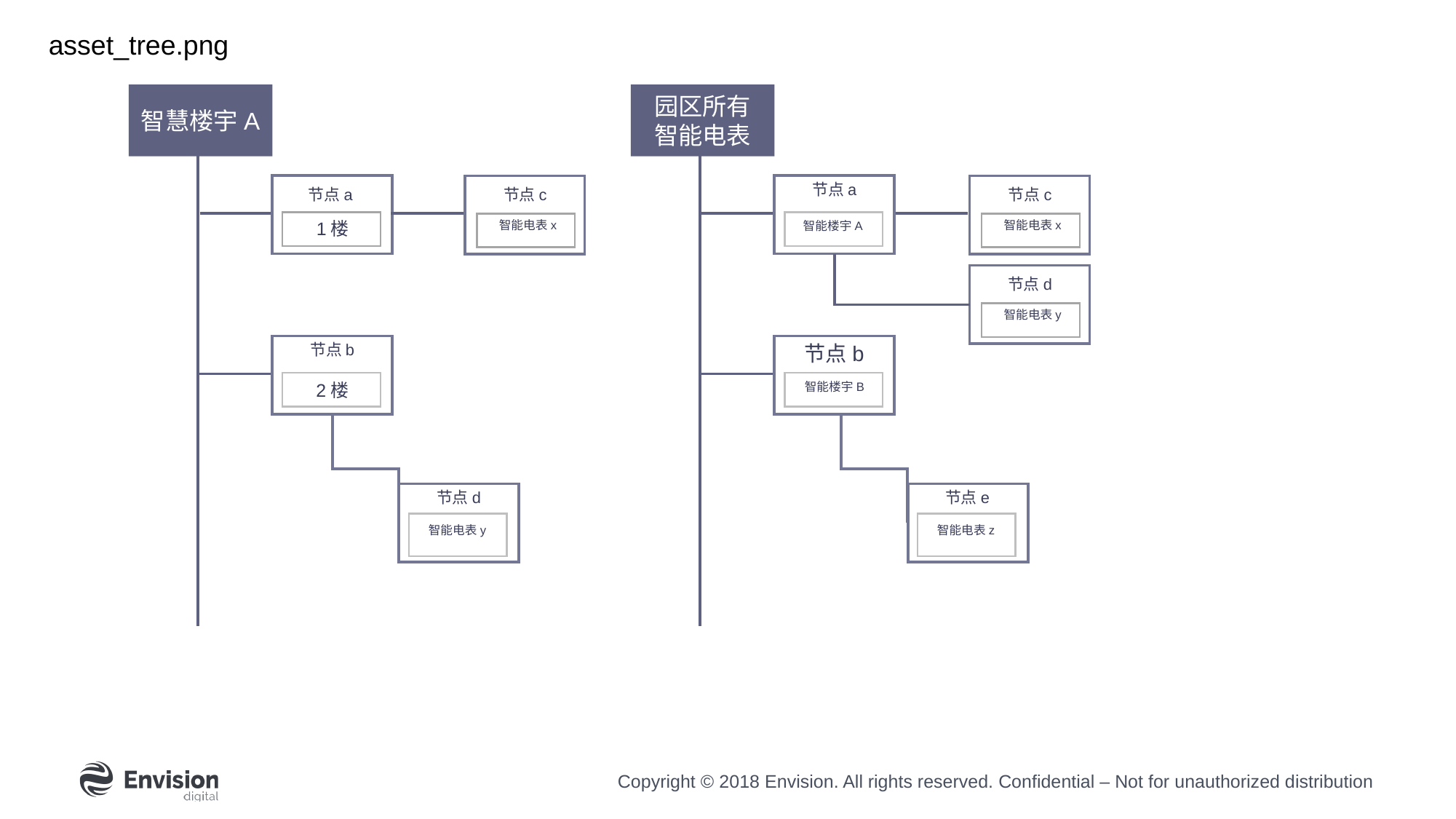

asset_tree.png
智慧楼宇A

节点a
节点c
节点c
1楼

智能电表x
智能电表x

节点d
智能电表y

节点b

2楼
节点d
节点e

智能电表y
智能电表z
园区所有
智能电表
节点a

智能楼宇A
节点b

智能楼宇B